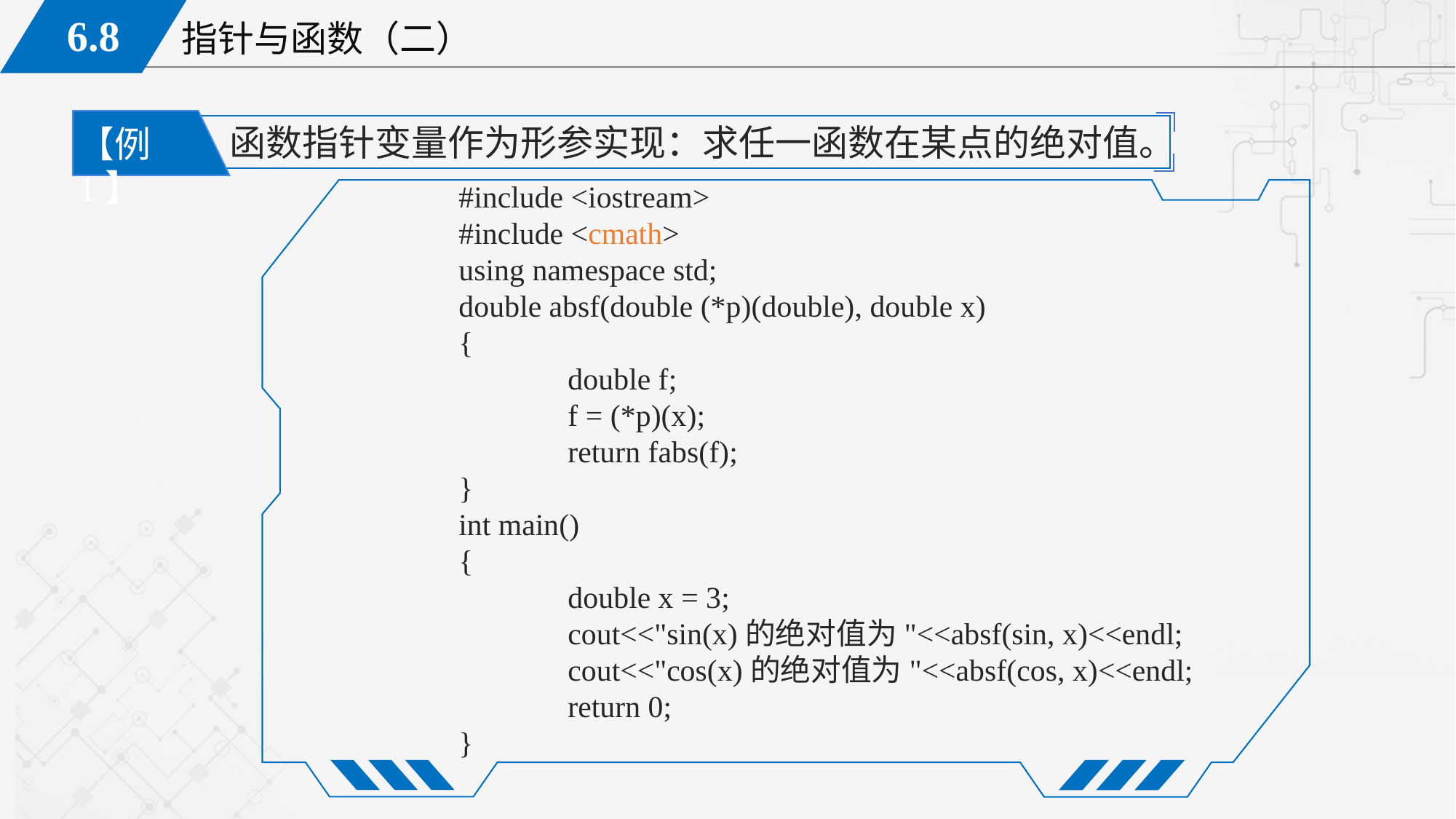

函数指针变量作为形参实现：求任一函数在某点的绝对值。
【例1】

#include <iostream>
#include <cmath>
using namespace std;
double absf(double (*p)(double), double x)
{
	double f;
	f = (*p)(x);
	return fabs(f);
}
int main()
{
	double x = 3;
	cout<<"sin(x)的绝对值为"<<absf(sin, x)<<endl;
	cout<<"cos(x)的绝对值为"<<absf(cos, x)<<endl;
	return 0;
}